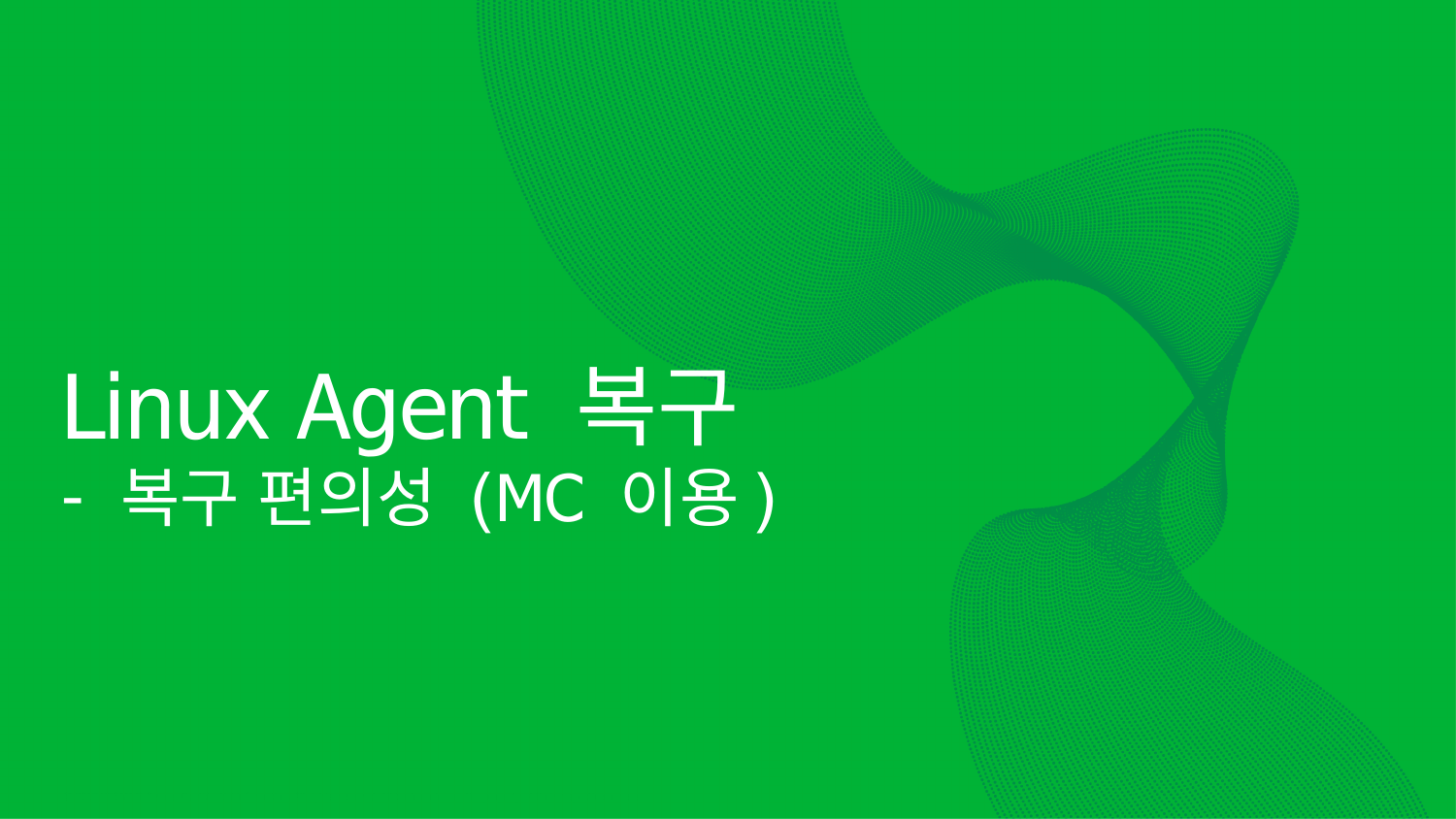

Linux Agent 복구
- 복구 편의성 (MC 이용)